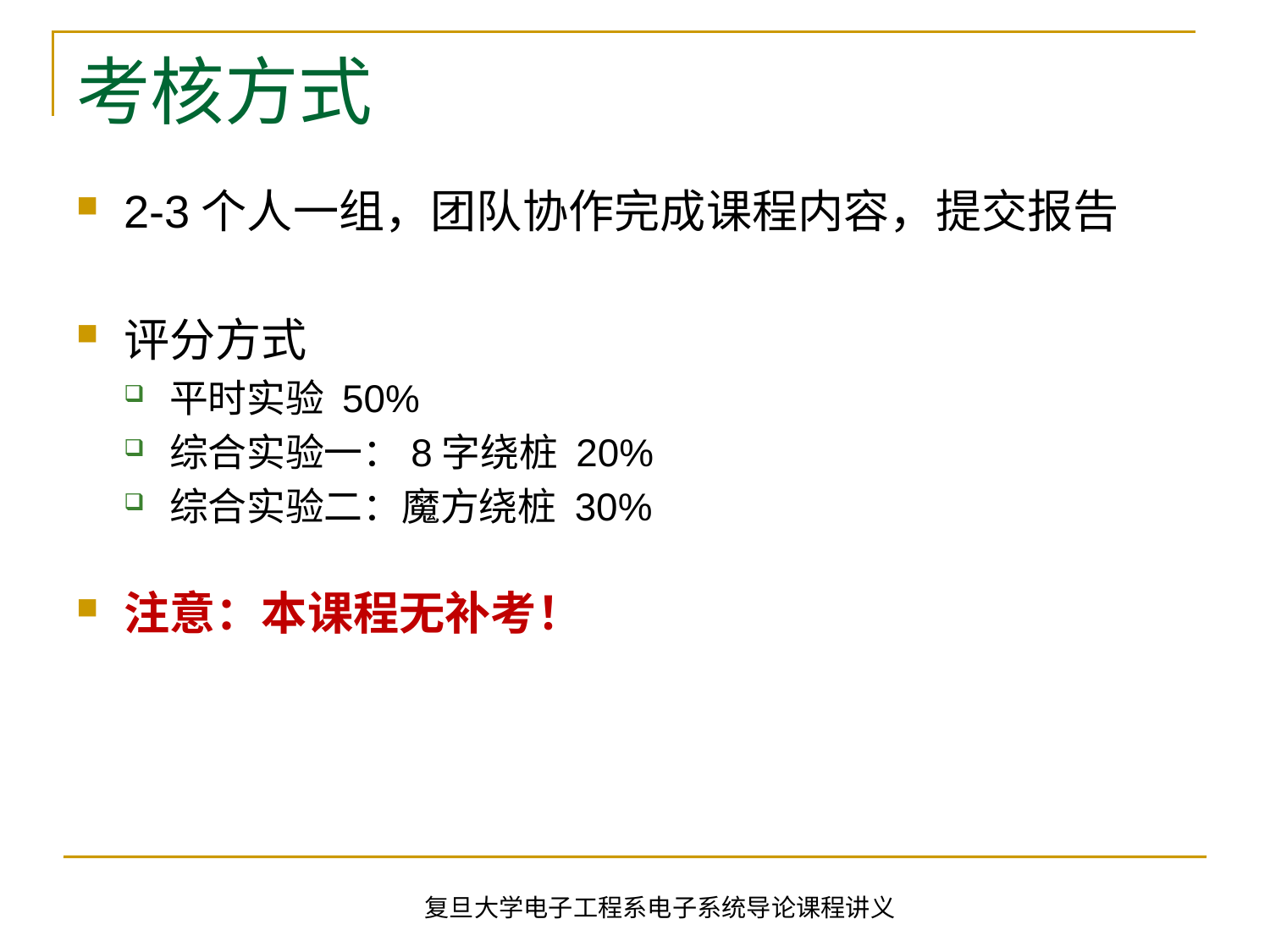

# 考核方式
2-3个人一组，团队协作完成课程内容，提交报告

评分方式
平时实验 50%
综合实验一：8字绕桩 20%
综合实验二：魔方绕桩 30%
注意：本课程无补考！